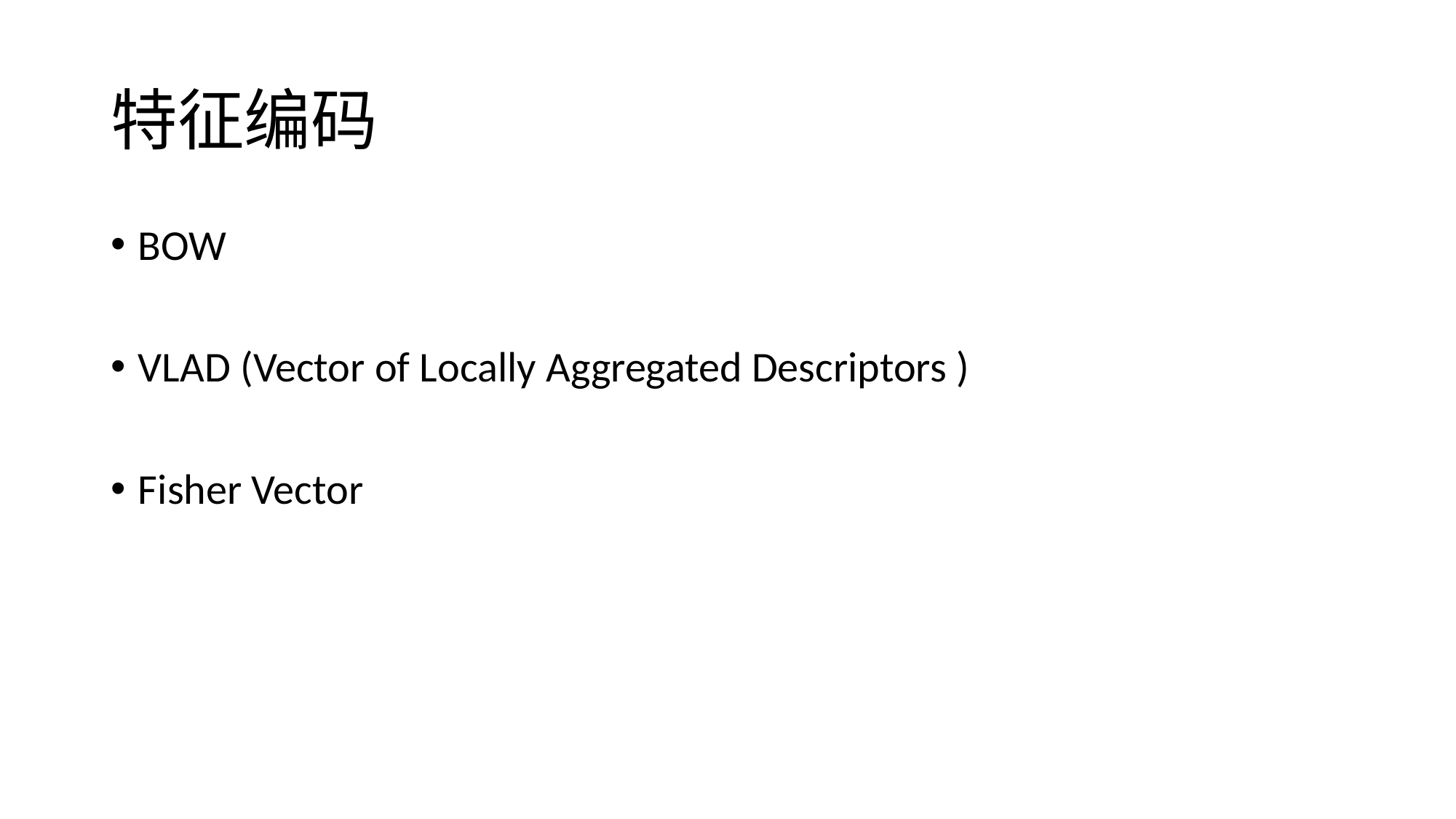

# 特征编码
BOW

VLAD (Vector of Locally Aggregated Descriptors )

Fisher Vector